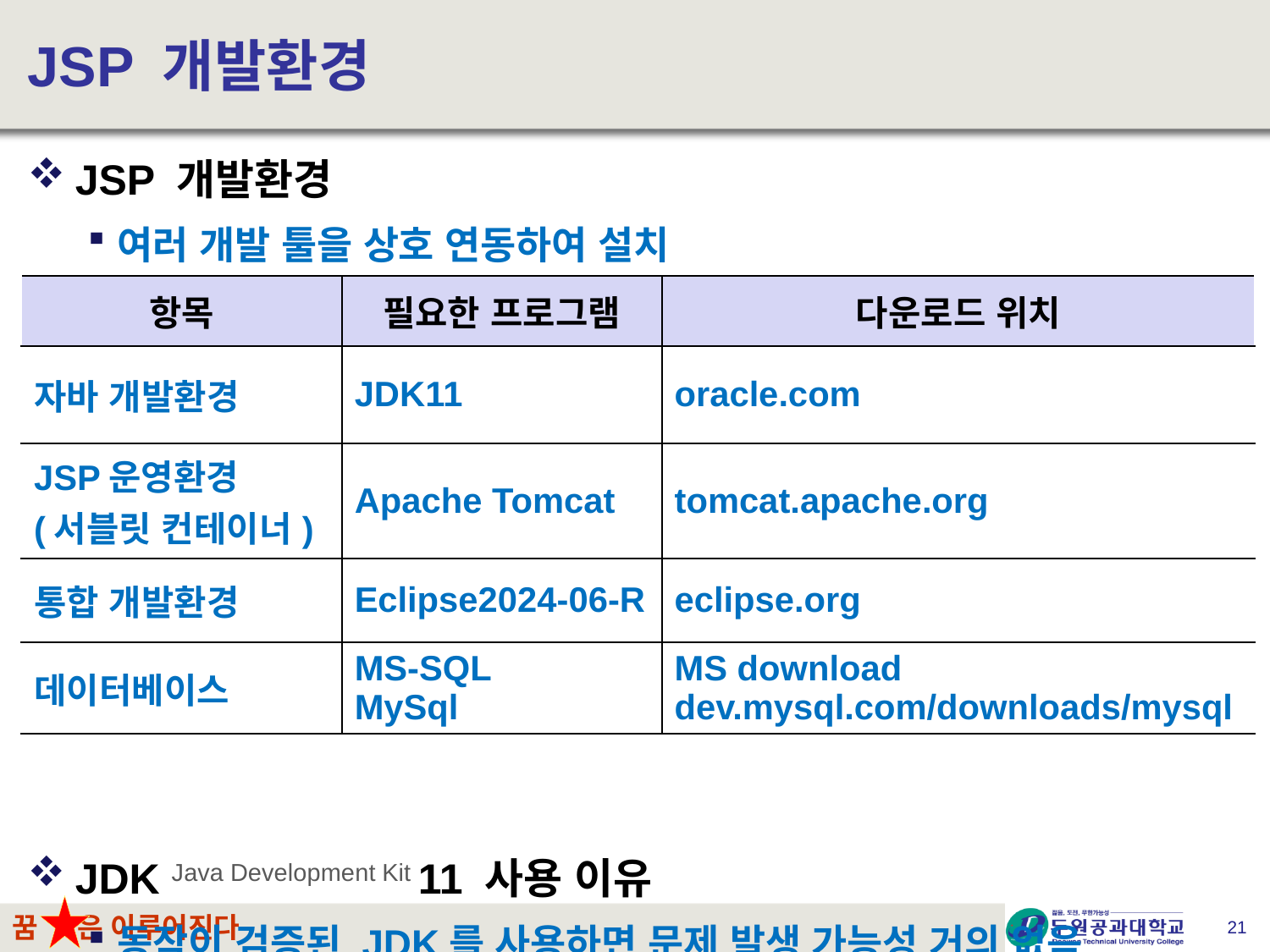

# JSP 개발환경
JSP 개발환경
여러 개발 툴을 상호 연동하여 설치

JDK Java Development Kit 11 사용 이유
동작이 검증된 JDK를 사용하면 문제 발생 가능성 거의 없음
| 항목 | 필요한 프로그램 | 다운로드 위치 |
| --- | --- | --- |
| 자바 개발환경 | JDK11 | oracle.com |
| JSP운영환경 (서블릿 컨테이너) | Apache Tomcat | tomcat.apache.org |
| 통합 개발환경 | Eclipse2024-06-R | eclipse.org |
| 데이터베이스 | MS-SQL MySql | MS download dev.mysql.com/downloads/mysql |
21